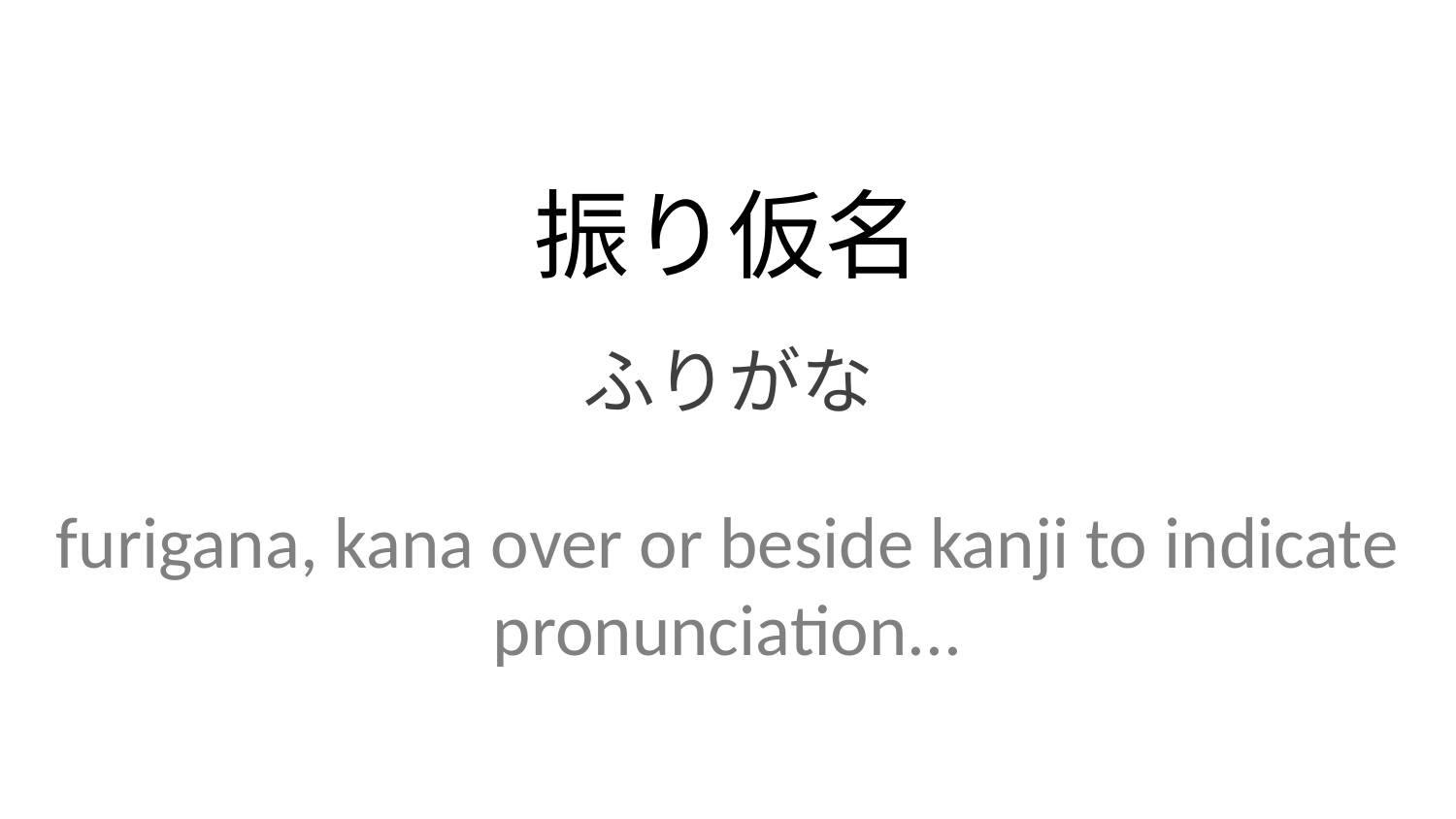

振り仮名

ふりがな
furigana, kana over or beside kanji to indicate pronunciation...